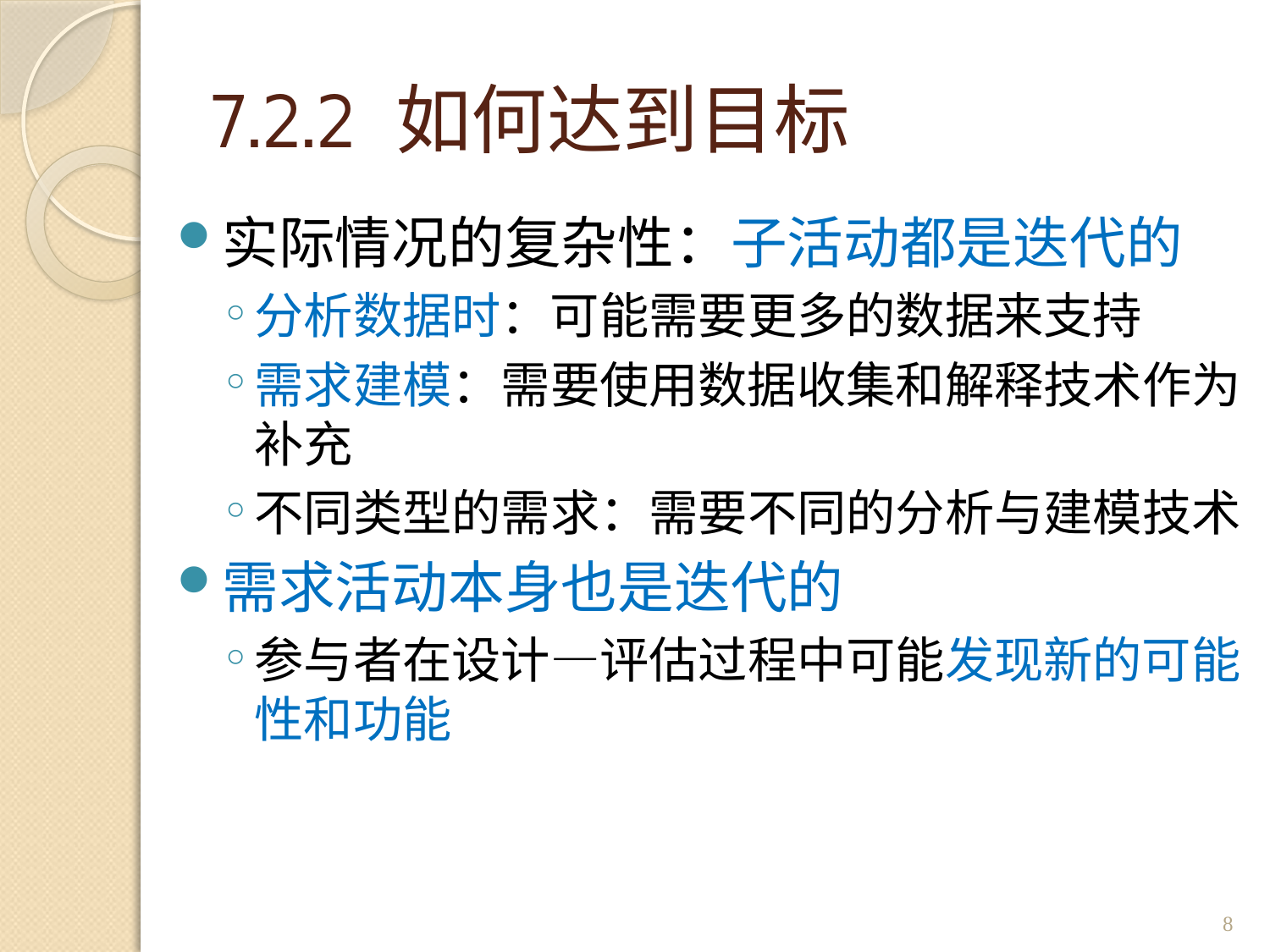

# 7.2.2 如何达到目标
实际情况的复杂性：子活动都是迭代的
分析数据时：可能需要更多的数据来支持
需求建模：需要使用数据收集和解释技术作为补充
不同类型的需求：需要不同的分析与建模技术
需求活动本身也是迭代的
参与者在设计—评估过程中可能发现新的可能性和功能

8